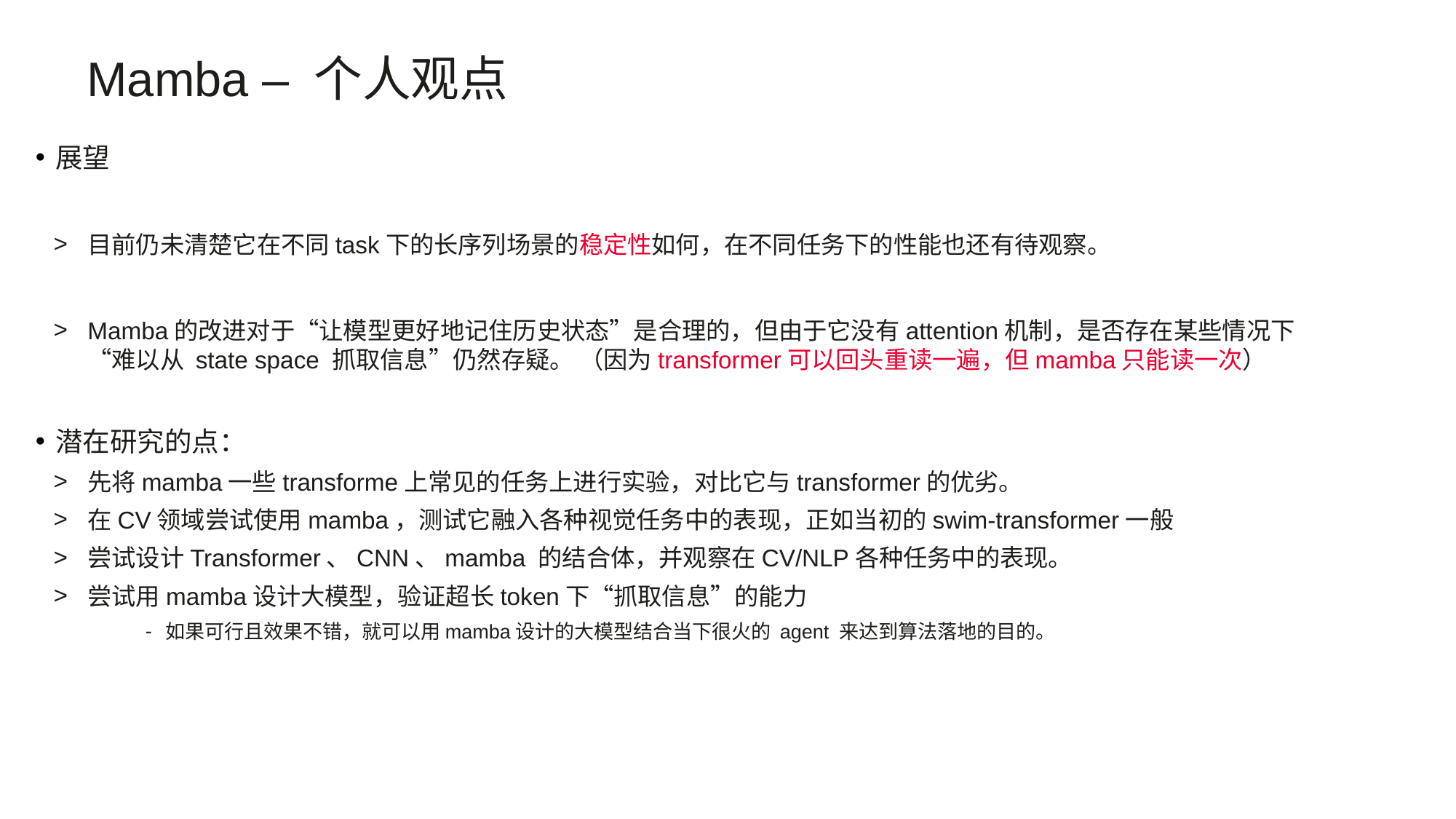

Mamba – 个人观点
展望

目前仍未清楚它在不同task下的长序列场景的稳定性如何，在不同任务下的性能也还有待观察。

Mamba的改进对于“让模型更好地记住历史状态”是合理的，但由于它没有attention机制，是否存在某些情况下“难以从 state space 抓取信息”仍然存疑。 （因为transformer可以回头重读一遍，但mamba只能读一次）

潜在研究的点：
先将mamba一些transforme上常见的任务上进行实验，对比它与transformer的优劣。
在CV领域尝试使用mamba，测试它融入各种视觉任务中的表现，正如当初的swim-transformer一般
尝试设计Transformer、CNN、mamba 的结合体，并观察在CV/NLP各种任务中的表现。
尝试用mamba设计大模型，验证超长token下“抓取信息”的能力
如果可行且效果不错，就可以用mamba设计的大模型结合当下很火的 agent 来达到算法落地的目的。